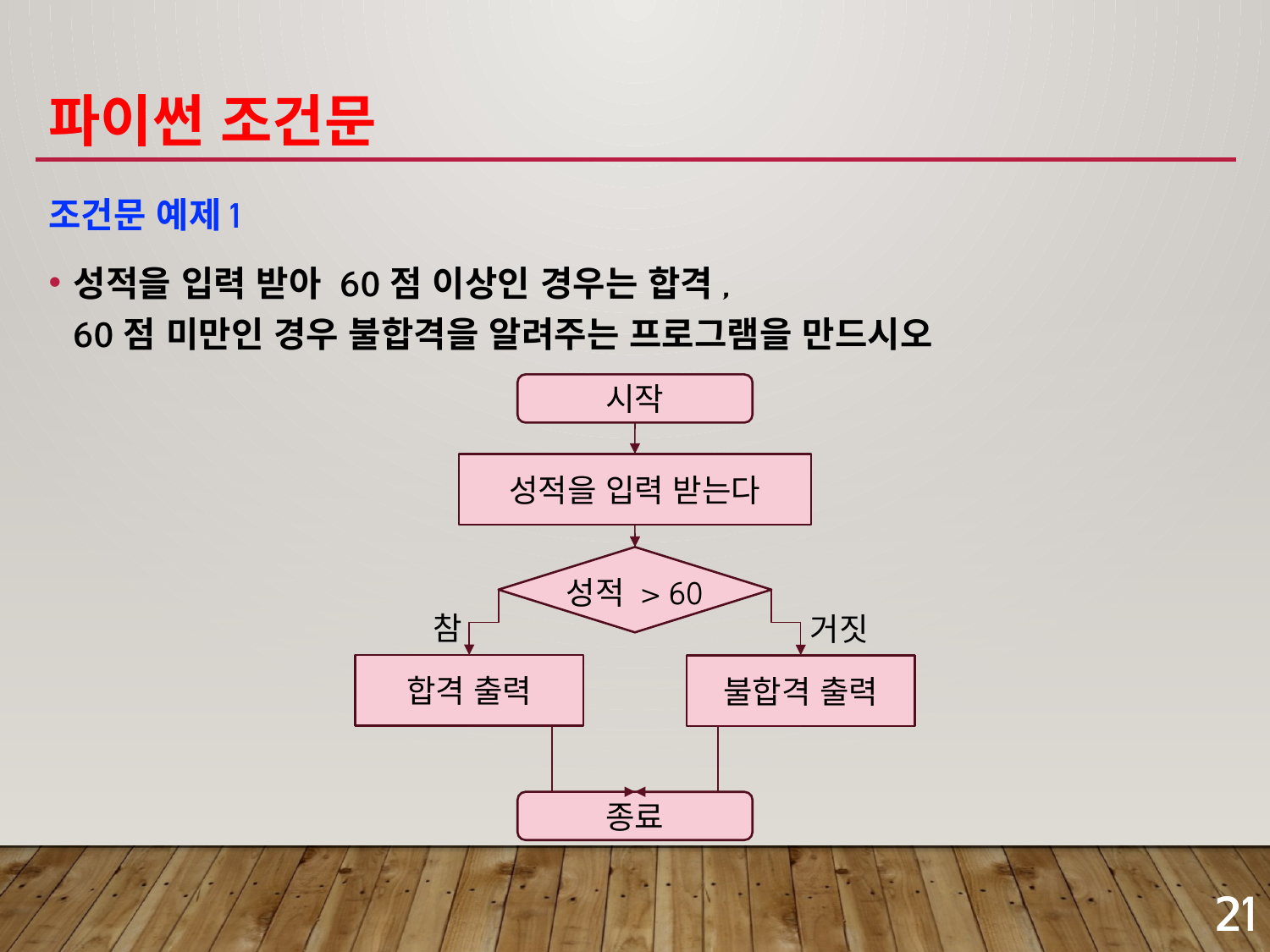

# 파이썬 조건문
조건문 예제1
성적을 입력 받아 60점 이상인 경우는 합격,
60점 미만인 경우 불합격을 알려주는 프로그램을 만드시오

시작
성적을 입력 받는다

성적 > 60
합격 출력
불합격 출력
종료
참
거짓